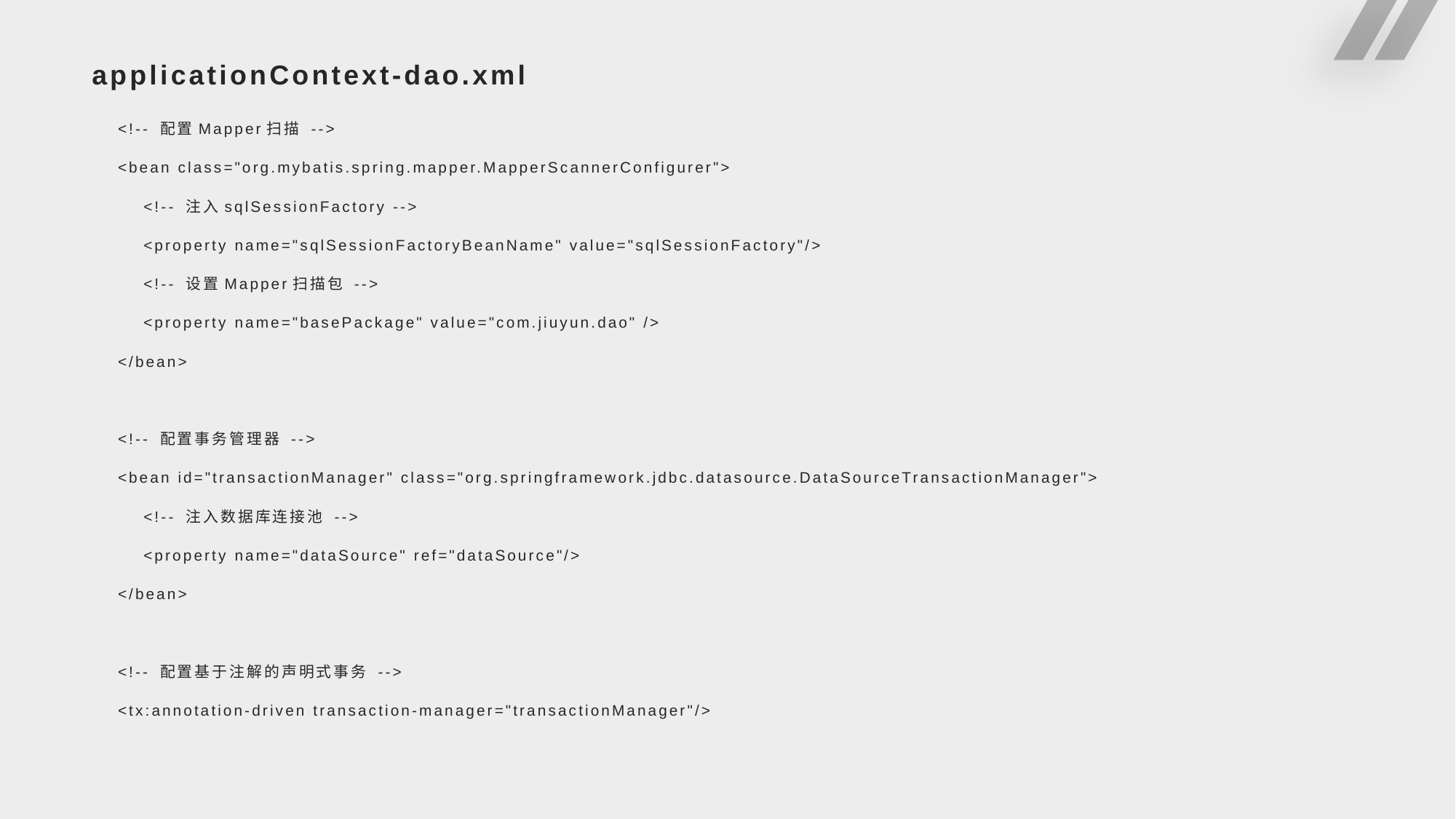

# applicationContext-dao.xml
    <!-- 配置Mapper扫描 -->
    <bean class="org.mybatis.spring.mapper.MapperScannerConfigurer">
        <!-- 注入sqlSessionFactory -->
        <property name="sqlSessionFactoryBeanName" value="sqlSessionFactory"/>
        <!-- 设置Mapper扫描包 -->
        <property name="basePackage" value="com.jiuyun.dao" />
    </bean>

    <!-- 配置事务管理器 -->
    <bean id="transactionManager" class="org.springframework.jdbc.datasource.DataSourceTransactionManager">
        <!-- 注入数据库连接池 -->
        <property name="dataSource" ref="dataSource"/>
    </bean>

    <!-- 配置基于注解的声明式事务 -->
    <tx:annotation-driven transaction-manager="transactionManager"/>